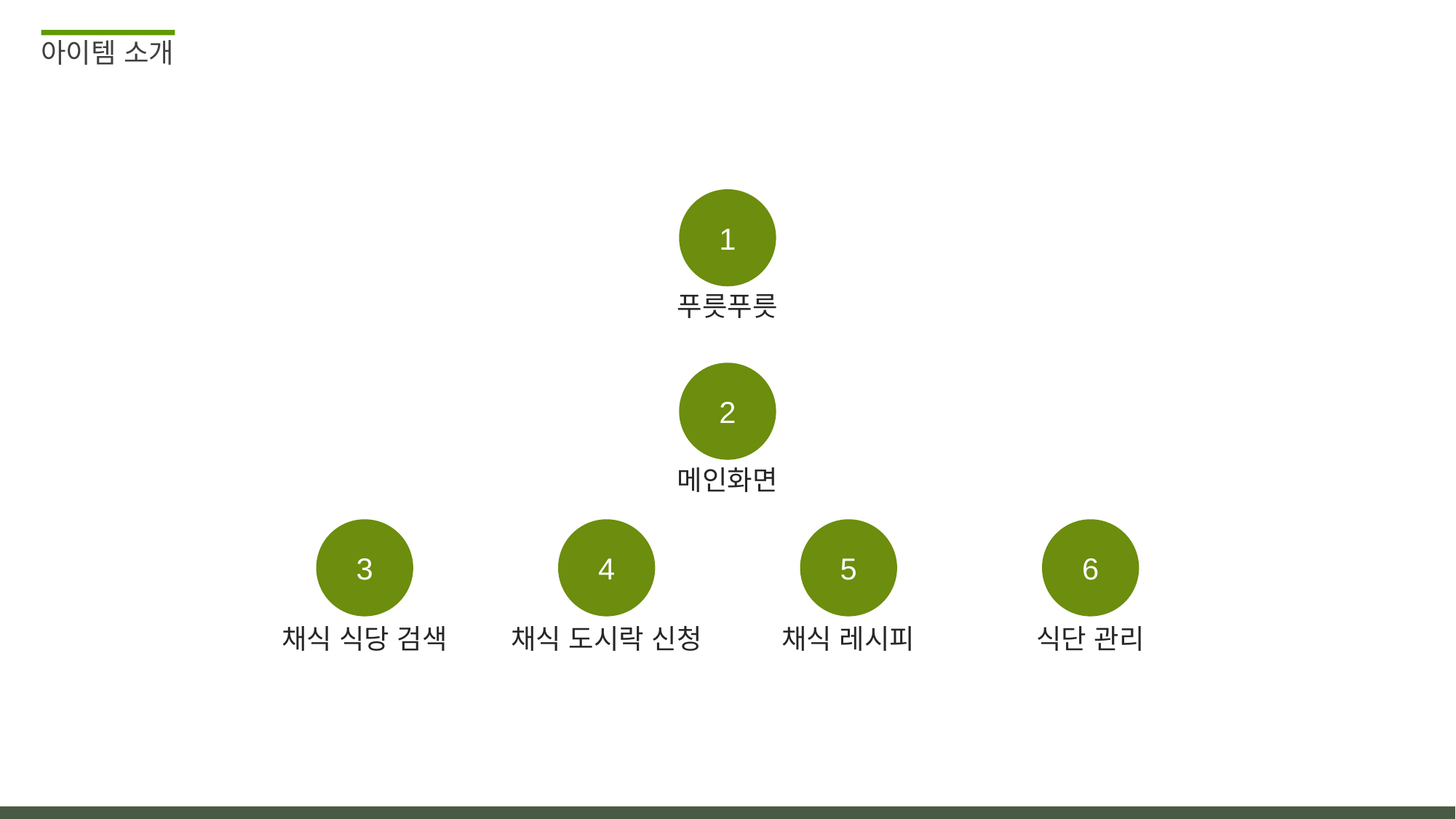

아이템 소개
1
푸릇푸릇
2
메인화면
3
4
5
6
채식 식당 검색
채식 도시락 신청
채식 레시피
식단 관리